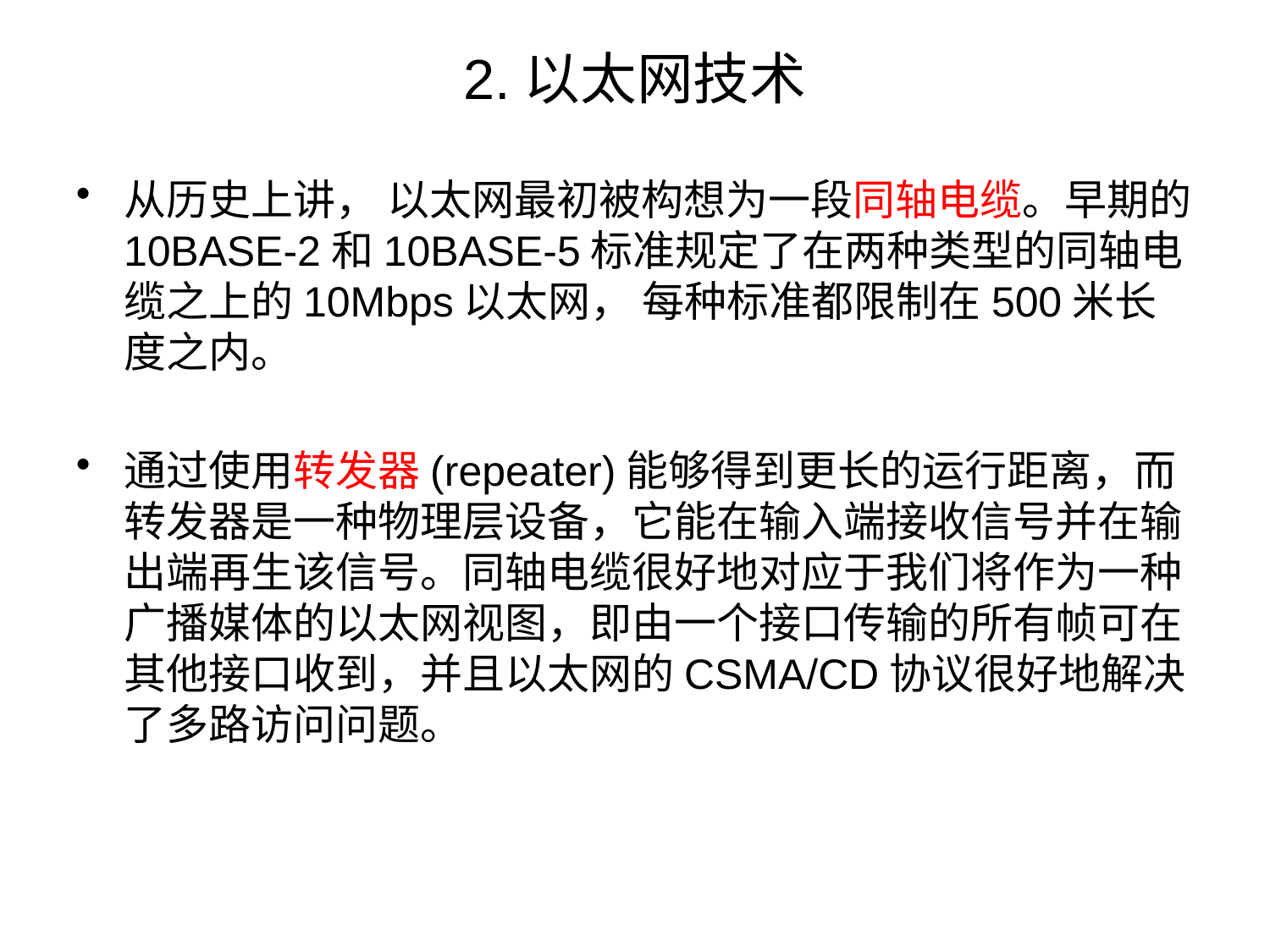

# 2.以太网技术
从历史上讲， 以太网最初被构想为一段同轴电缆。早期的10BASE-2和10BASE-5标准规定了在两种类型的同轴电缆之上的10Mbps以太网， 每种标准都限制在500米长度之内。

通过使用转发器(repeater)能够得到更长的运行距离，而转发器是一种物理层设备，它能在输入端接收信号并在输出端再生该信号。同轴电缆很好地对应于我们将作为一种广播媒体的以太网视图，即由一个接口传输的所有帧可在其他接口收到，并且以太网的CSMA/CD协议很好地解决了多路访问问题。